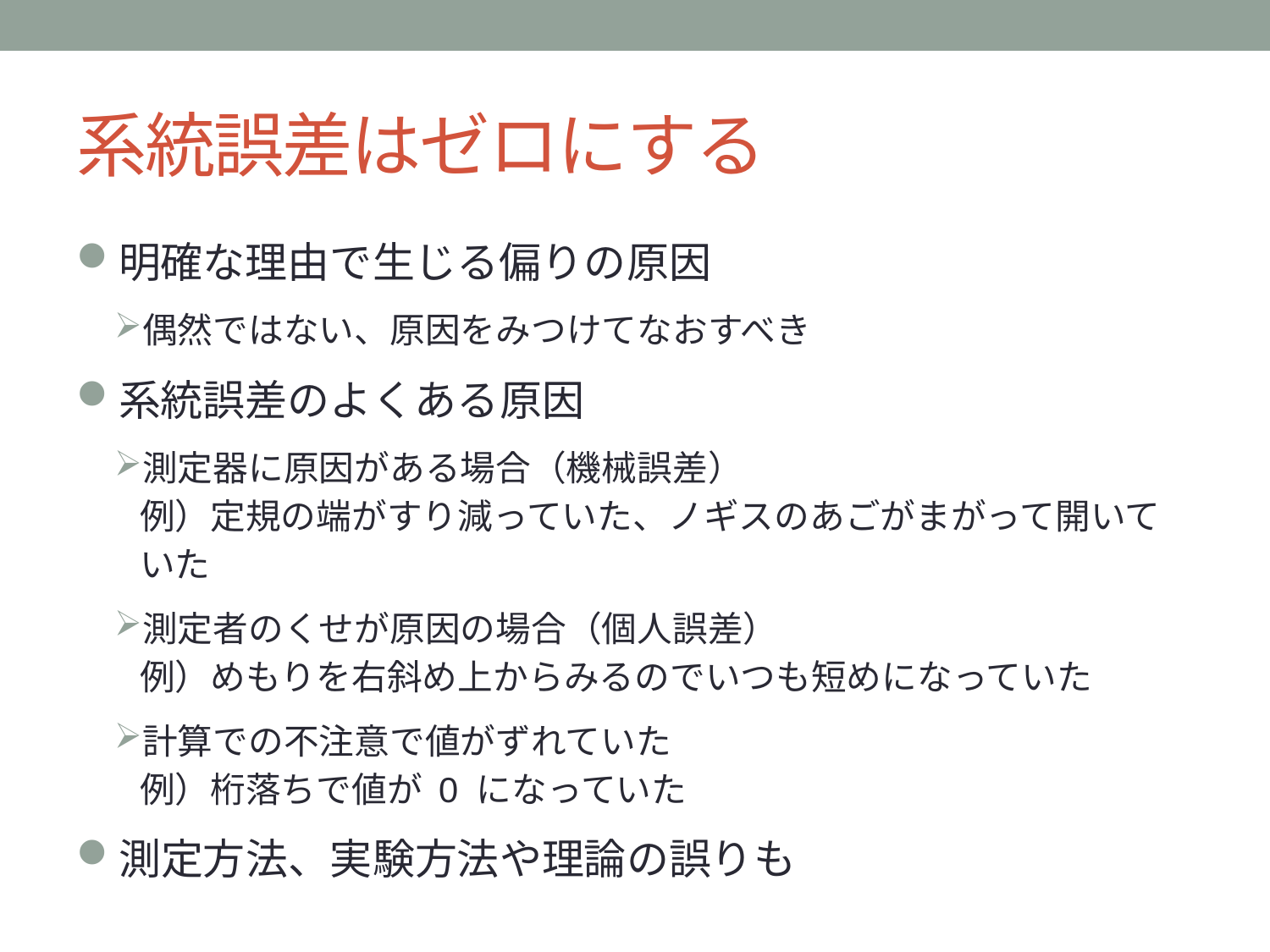

# 系統誤差はゼロにする
明確な理由で生じる偏りの原因
偶然ではない、原因をみつけてなおすべき
系統誤差のよくある原因
測定器に原因がある場合（機械誤差）
例）定規の端がすり減っていた、ノギスのあごがまがって開いていた
測定者のくせが原因の場合（個人誤差）
例）めもりを右斜め上からみるのでいつも短めになっていた
計算での不注意で値がずれていた
例）桁落ちで値が 0 になっていた
測定方法、実験方法や理論の誤りも